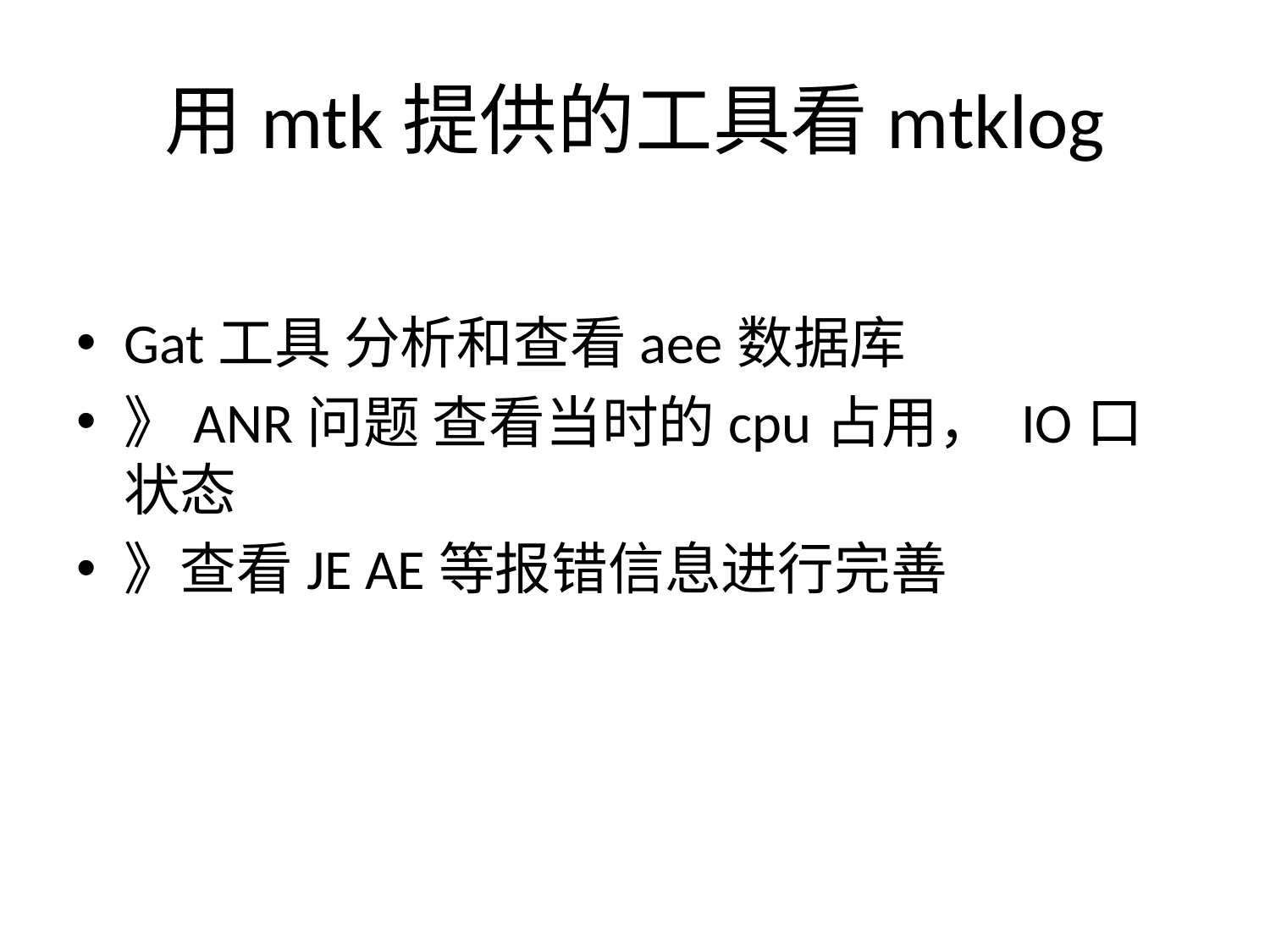

# 用mtk提供的工具看mtklog

Gat工具 分析和查看aee数据库
》ANR问题 查看当时的cpu占用， IO口状态
》查看JE AE等报错信息进行完善